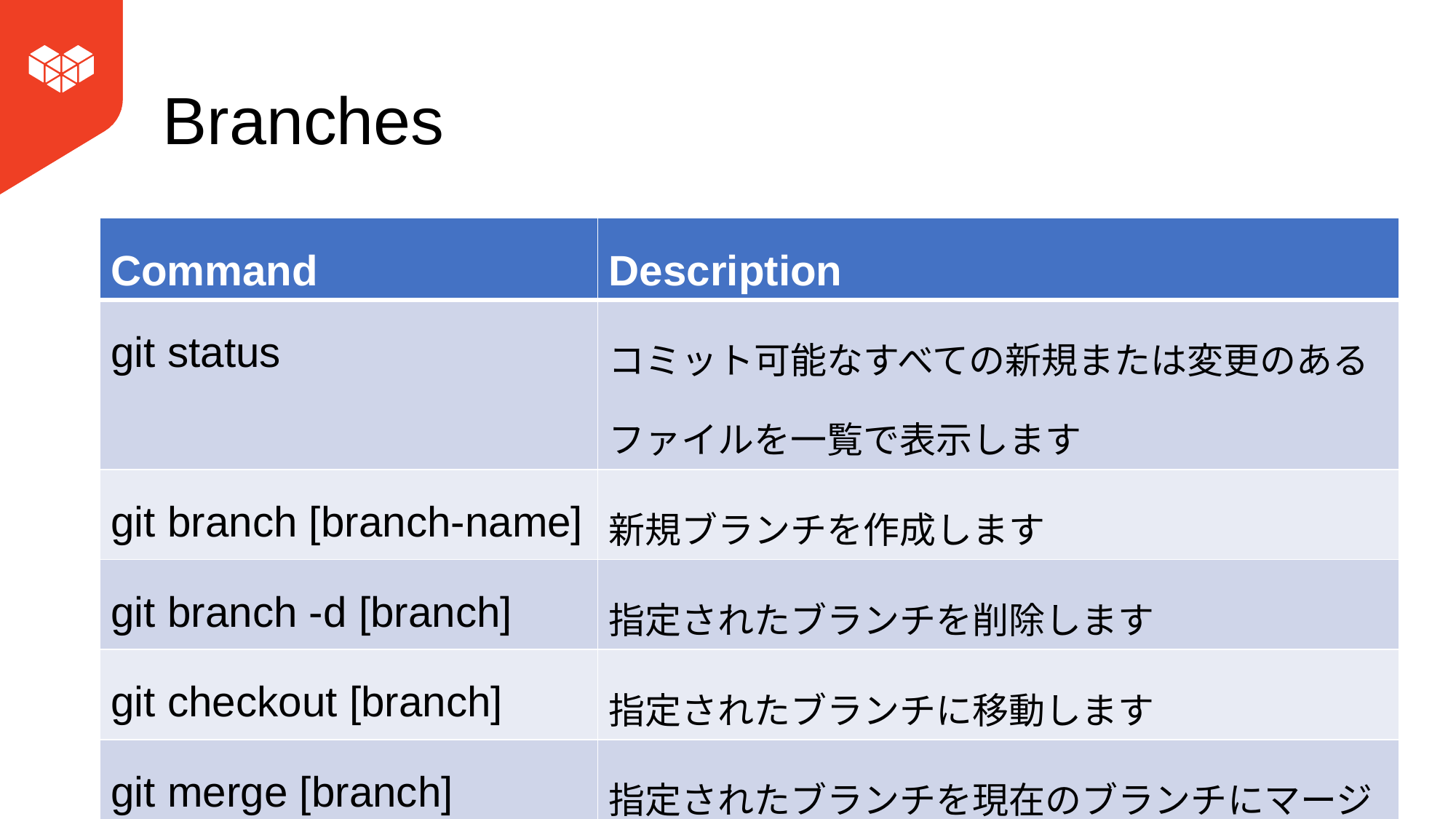

# Branches
| Command | Description |
| --- | --- |
| git status | コミット可能なすべての新規または変更のあるファイルを一覧で表示します |
| git branch [branch-name] | 新規ブランチを作成します |
| git branch -d [branch] | 指定されたブランチを削除します |
| git checkout [branch] | 指定されたブランチに移動します |
| git merge [branch] | 指定されたブランチを現在のブランチにマージします |